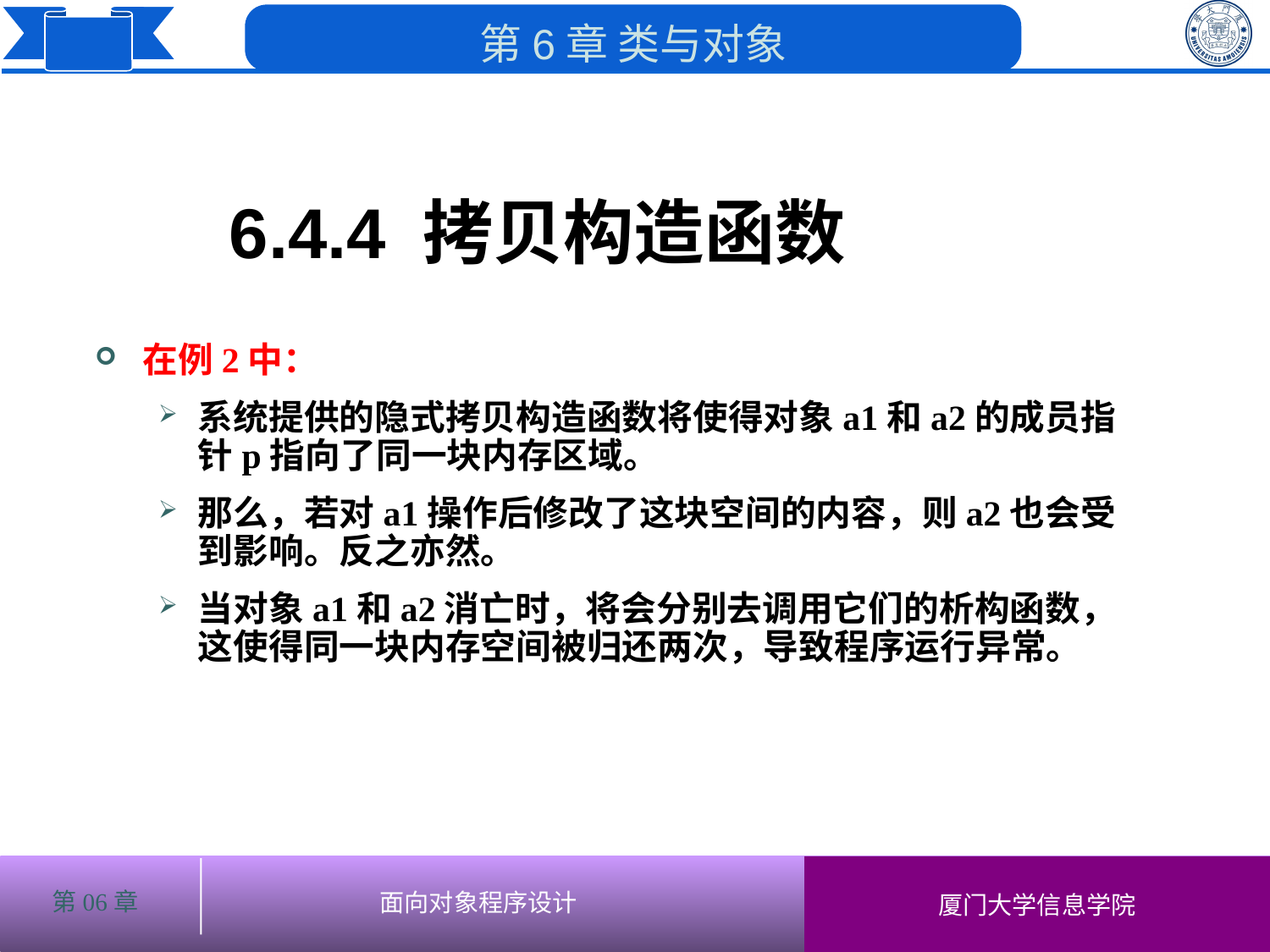

6.4.4 拷贝构造函数
# 在例2中：
系统提供的隐式拷贝构造函数将使得对象a1和a2的成员指针p指向了同一块内存区域。
那么，若对a1操作后修改了这块空间的内容，则a2也会受到影响。反之亦然。
当对象a1和a2消亡时，将会分别去调用它们的析构函数，这使得同一块内存空间被归还两次，导致程序运行异常。

56